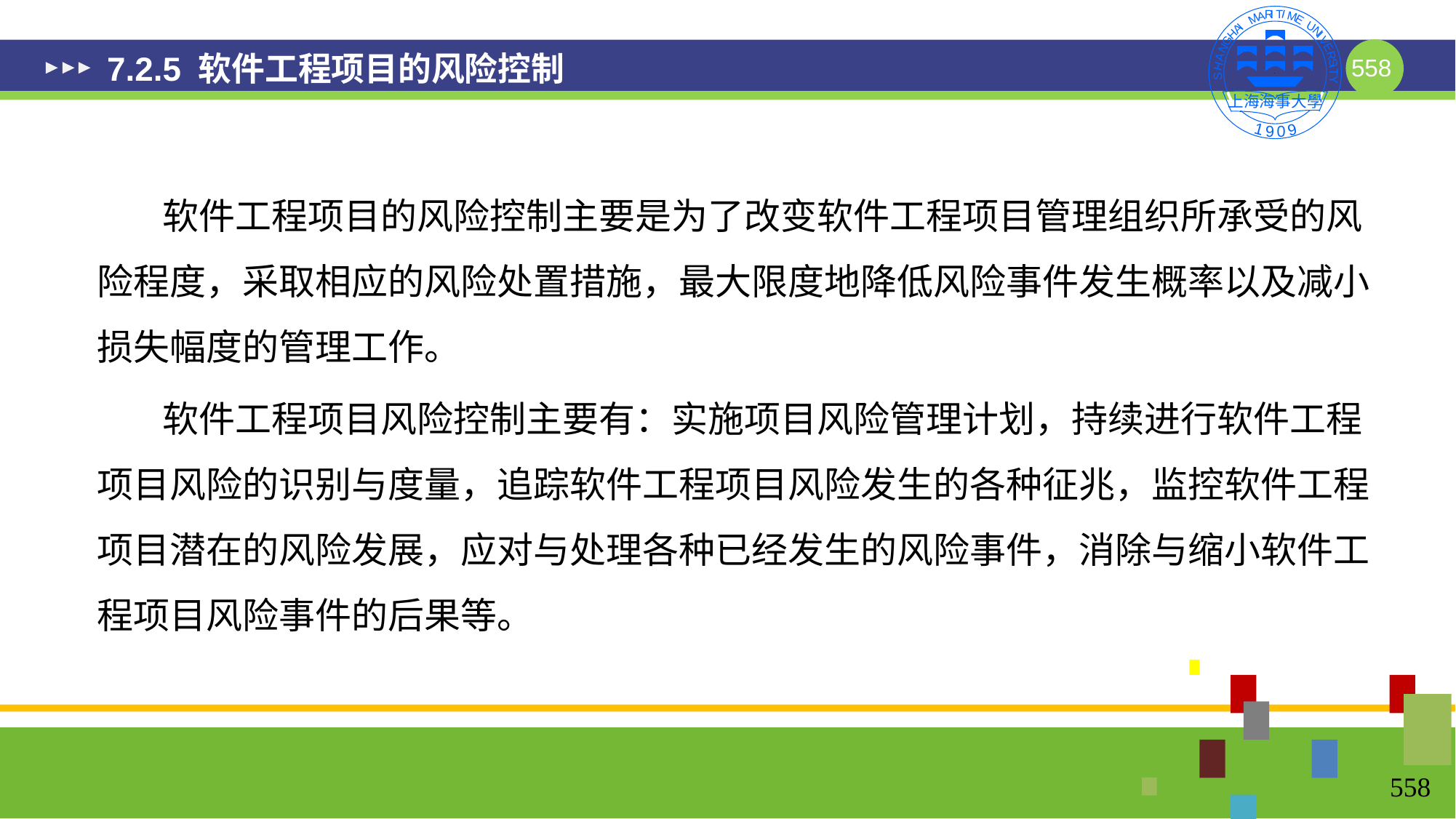

# 7.2.5 软件工程项目的风险控制
       软件工程项目的风险控制主要是为了改变软件工程项目管理组织所承受的风险程度，采取相应的风险处置措施，最大限度地降低风险事件发生概率以及减小损失幅度的管理工作。
       软件工程项目风险控制主要有：实施项目风险管理计划，持续进行软件工程项目风险的识别与度量，追踪软件工程项目风险发生的各种征兆，监控软件工程项目潜在的风险发展，应对与处理各种已经发生的风险事件，消除与缩小软件工程项目风险事件的后果等。

558
558